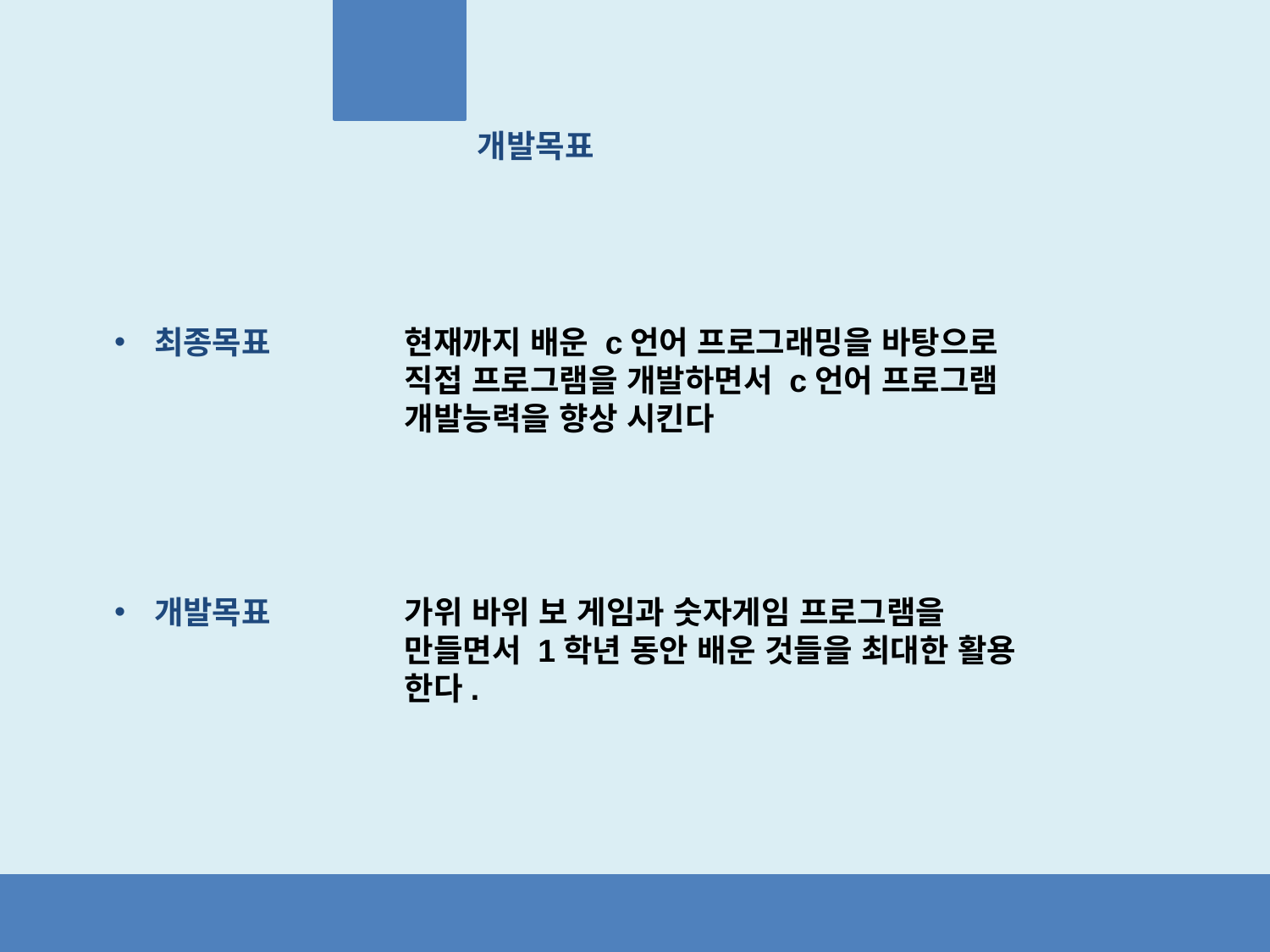

개발목표
최종목표
현재까지 배운 c언어 프로그래밍을 바탕으로 직접 프로그램을 개발하면서 c언어 프로그램 개발능력을 향상 시킨다
개발목표
가위 바위 보 게임과 숫자게임 프로그램을 만들면서 1학년 동안 배운 것들을 최대한 활용 한다.